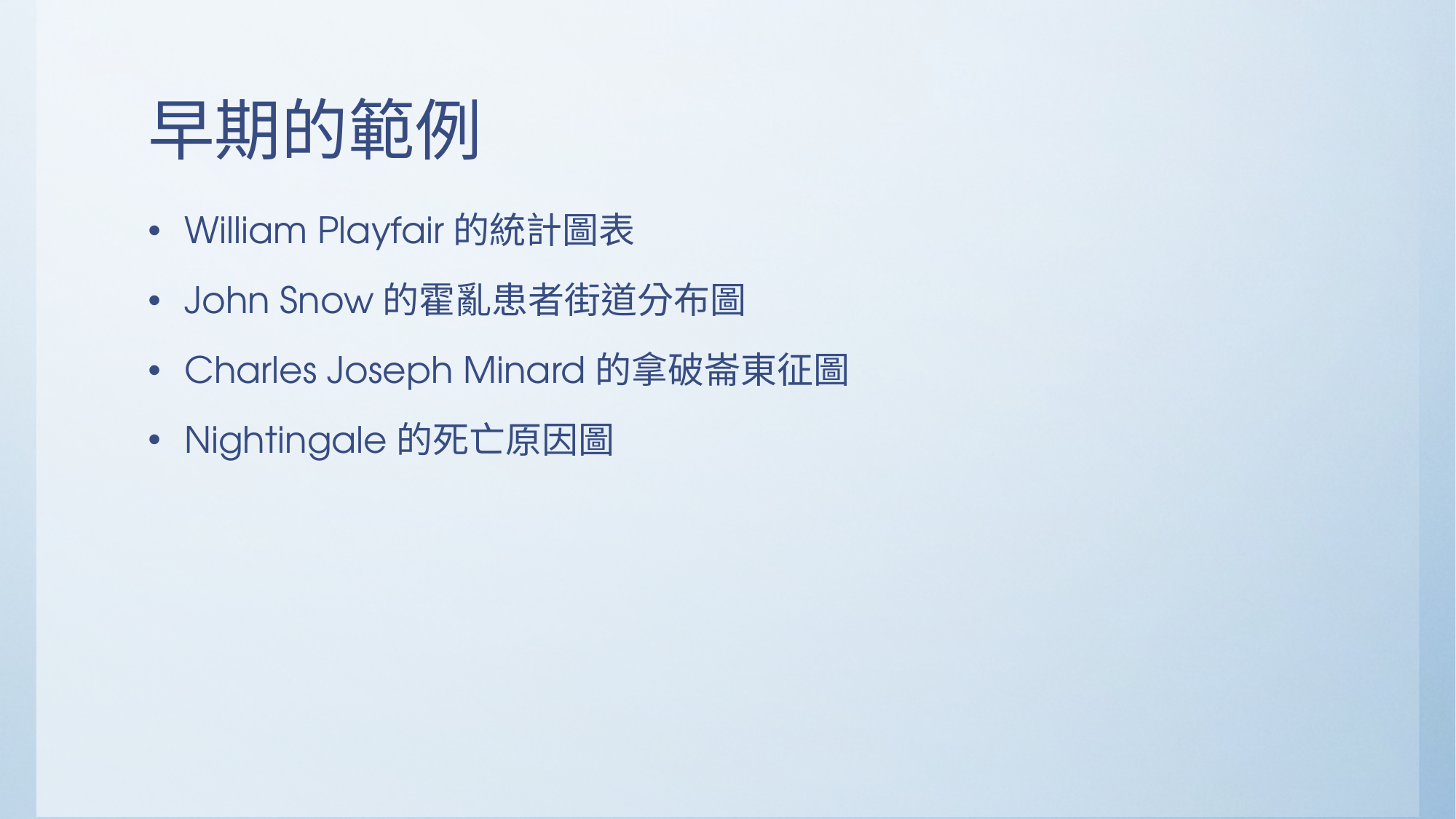

# 早期的範例
William Playfair的統計圖表
John Snow的霍亂患者街道分布圖
Charles Joseph Minard的拿破崙東征圖
Nightingale的死亡原因圖